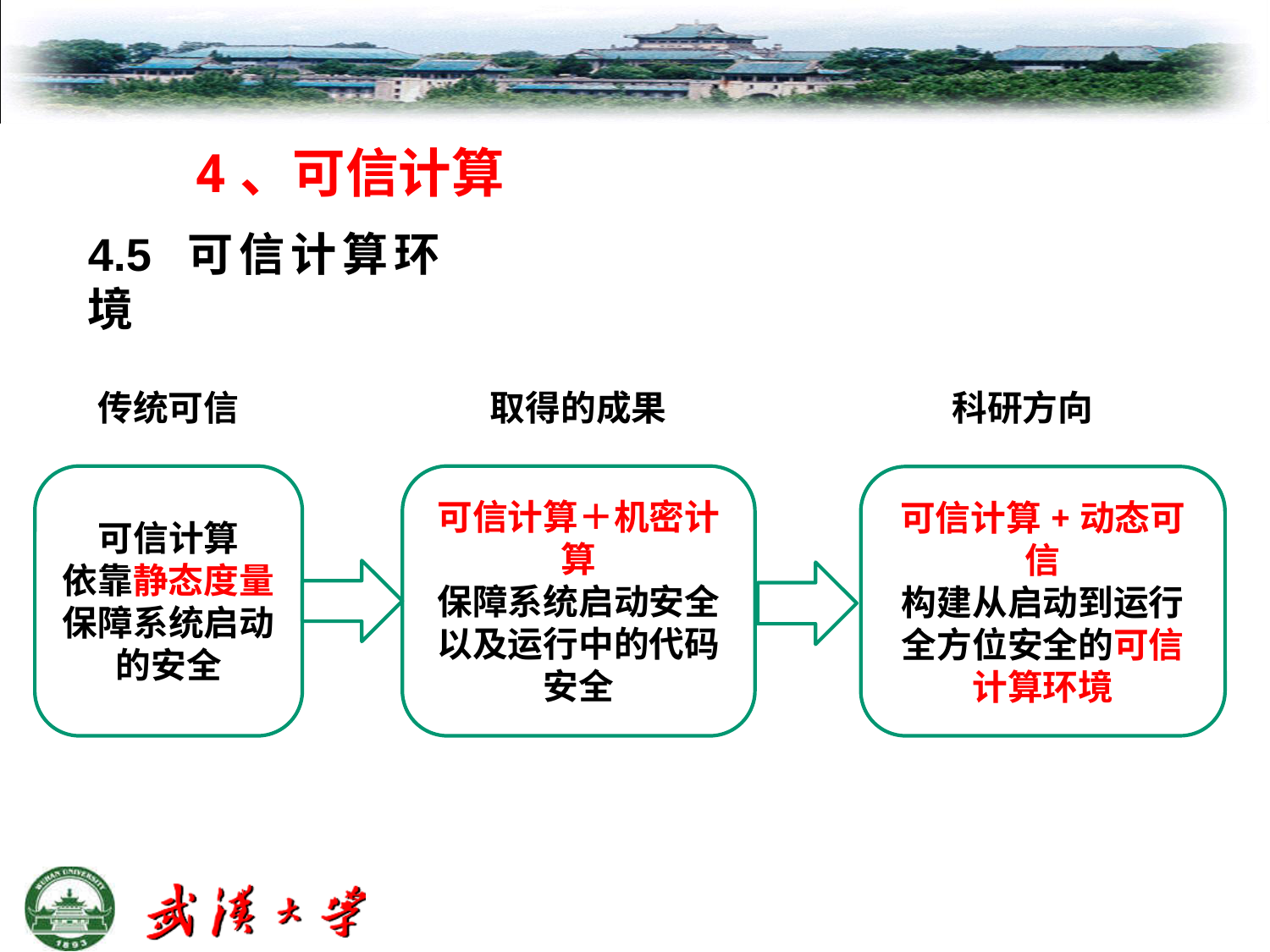

4、可信计算
4.5 可信计算环境
传统可信
取得的成果
科研方向
可信计算
依靠静态度量保障系统启动的安全
可信计算＋机密计算
保障系统启动安全以及运行中的代码安全
可信计算+动态可信
构建从启动到运行全方位安全的可信计算环境